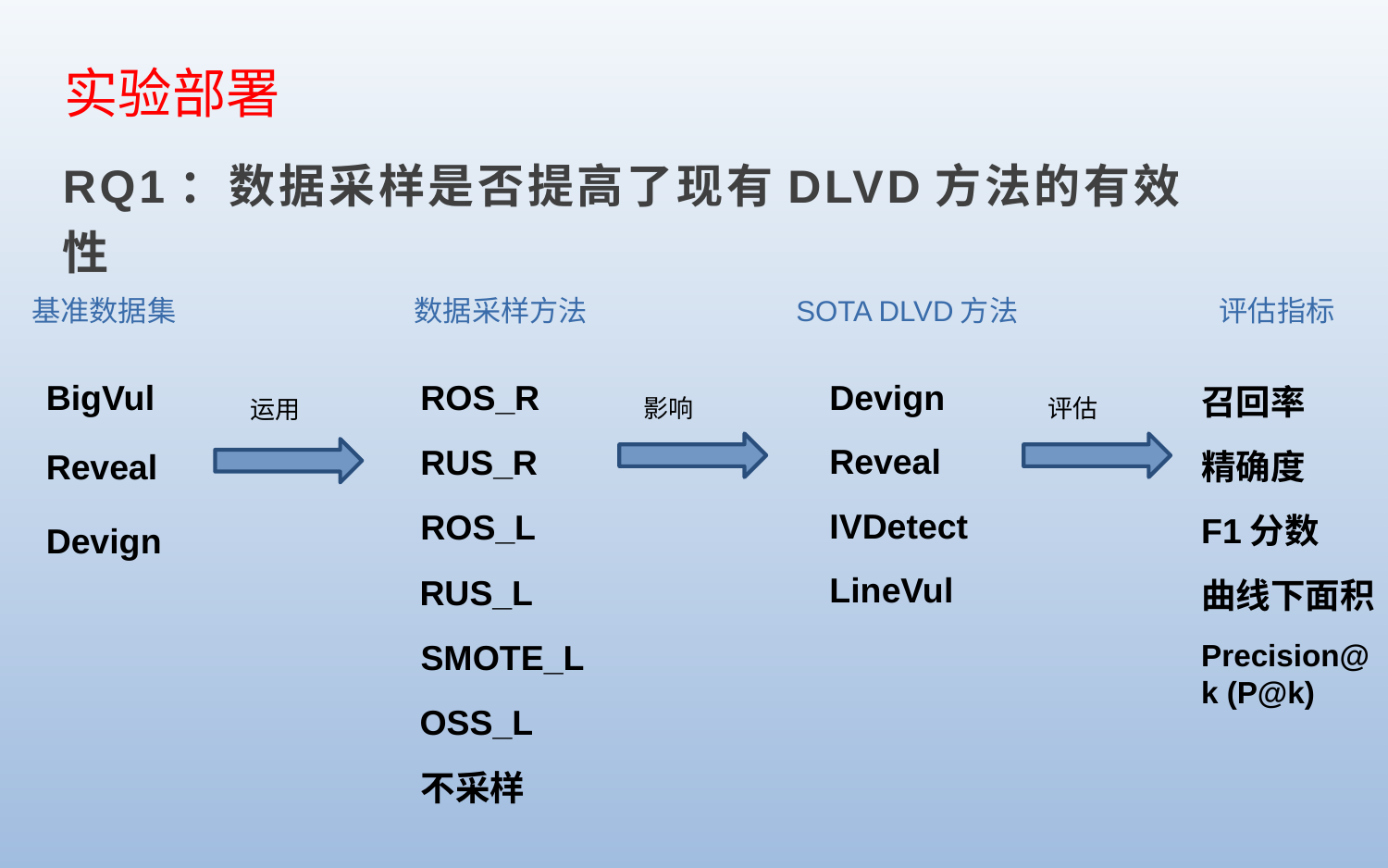

实验部署
RQ1：数据采样是否提高了现有DLVD方法的有效性
基准数据集
数据采样方法
  SOTA DLVD方法
  评估指标
BigVul
ROS_R
Devign
召回率
影响
评估
运用
Reveal

RUS_R
精确度
Reveal

IVDetect
ROS_L
F1分数
Devign
LineVul
RUS_L
曲线下面积
SMOTE_L
Precision@k (P@k)
OSS_L
不采样